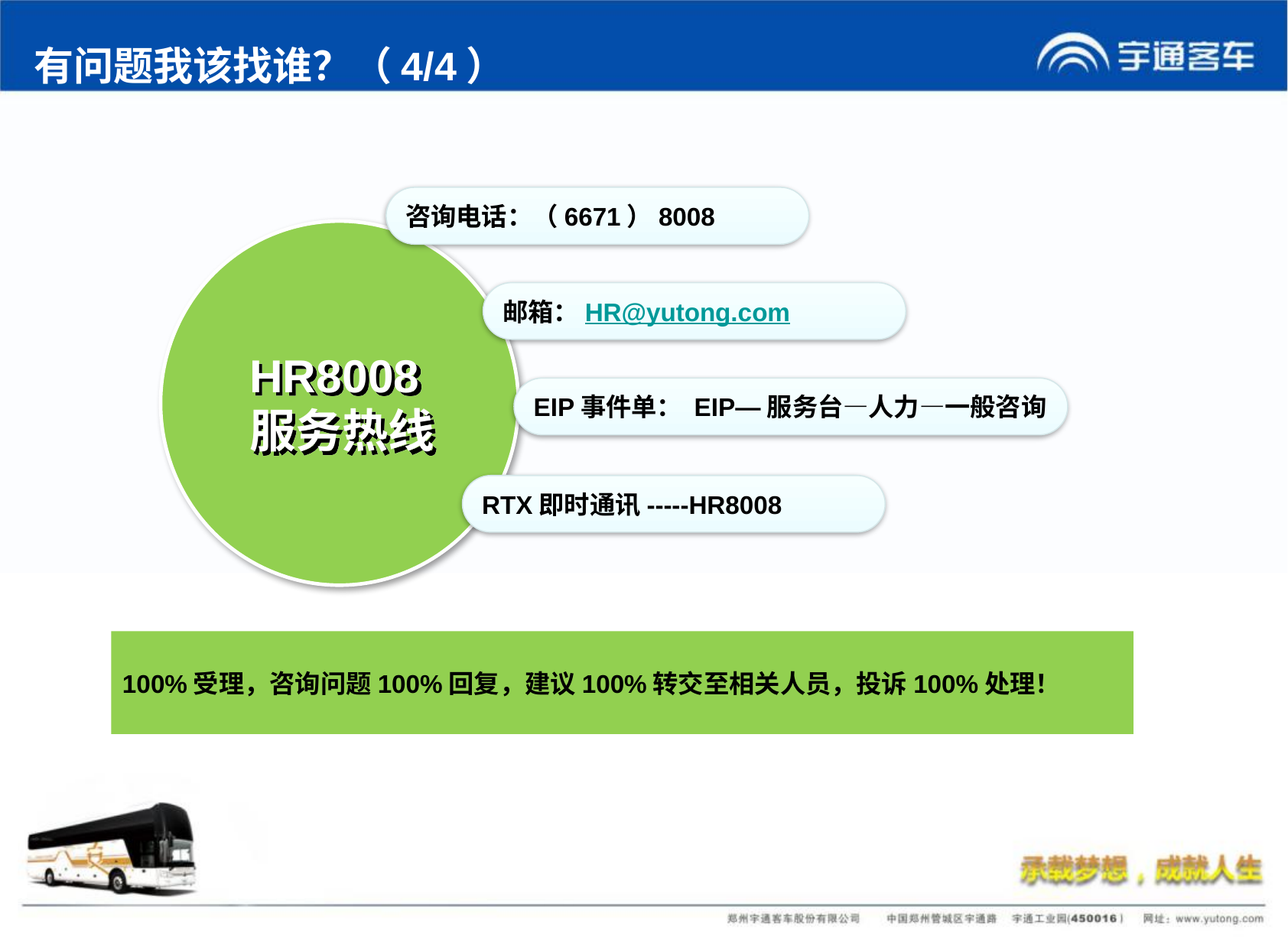

#

有问题我该找谁？（4/4）
咨询电话：（6671）8008

邮箱：HR@yutong.com
HR8008 服务热线
EIP事件单： EIP—服务台—人力—一般咨询
RTX即时通讯-----HR8008

100%受理，咨询问题100%回复，建议100%转交至相关人员，投诉100%处理！